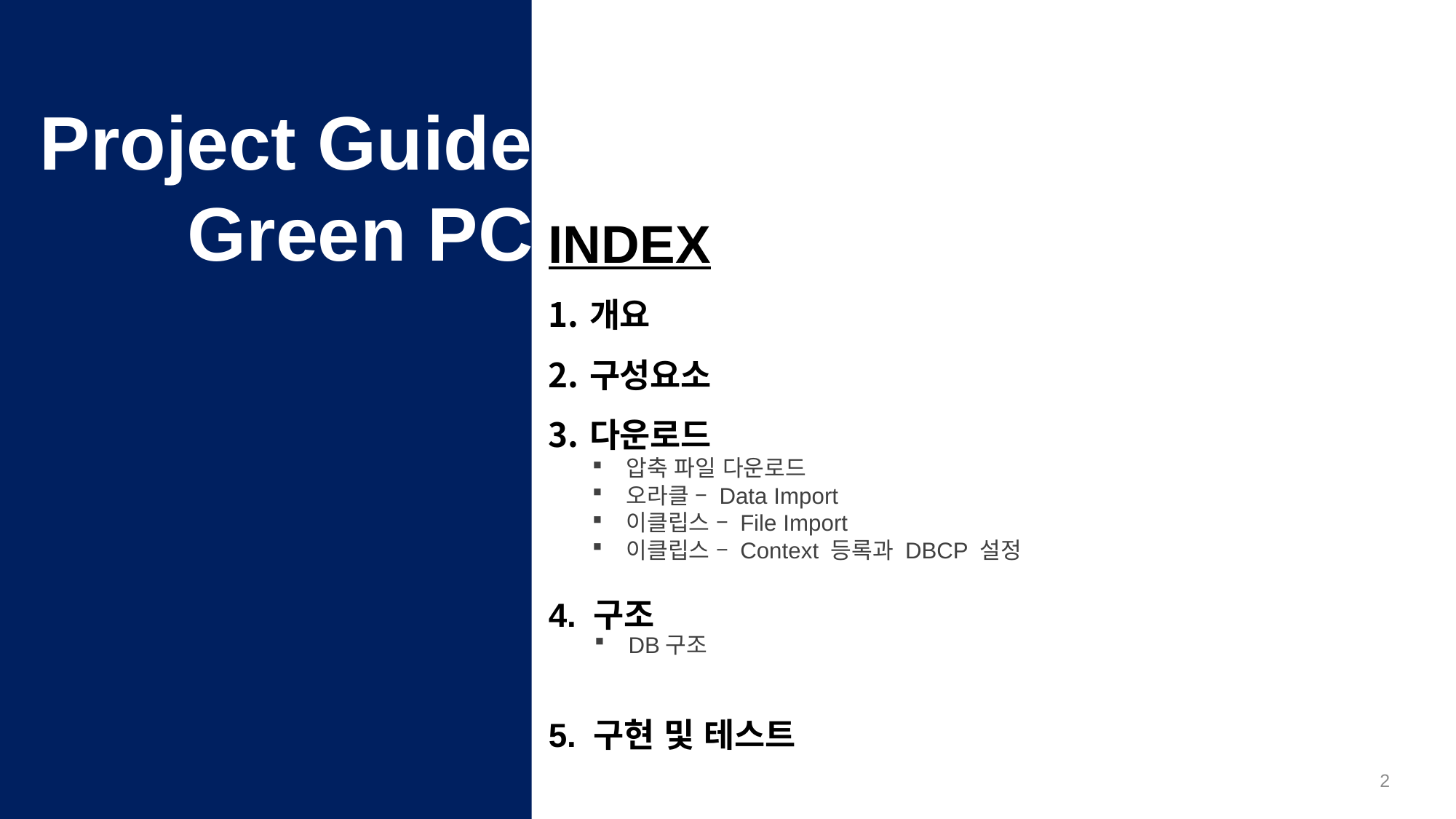

Project Guide
Green PC
INDEX
개요
구성요소
다운로드

4. 구조

5. 구현 및 테스트

압축 파일 다운로드
오라클 – Data Import
이클립스 – File Import
이클립스 – Context 등록과 DBCP 설정

DB구조
2